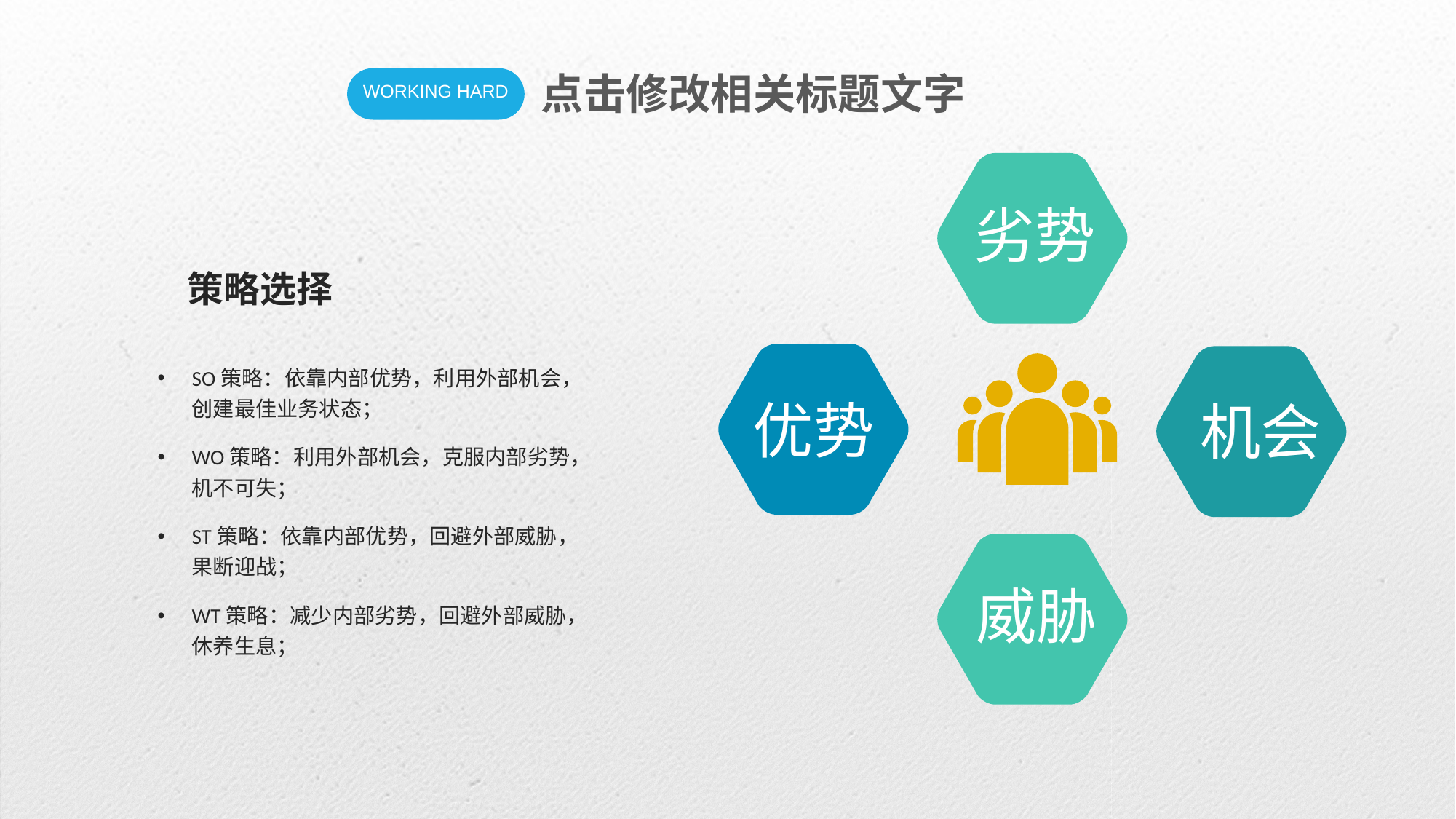

点击修改相关标题文字

劣势
策略选择

SO策略：依靠内部优势，利用外部机会，创建最佳业务状态；
WO策略：利用外部机会，克服内部劣势，机不可失；
ST策略：依靠内部优势，回避外部威胁，果断迎战；
WT策略：减少内部劣势，回避外部威胁，休养生息；
优势
机会

威胁